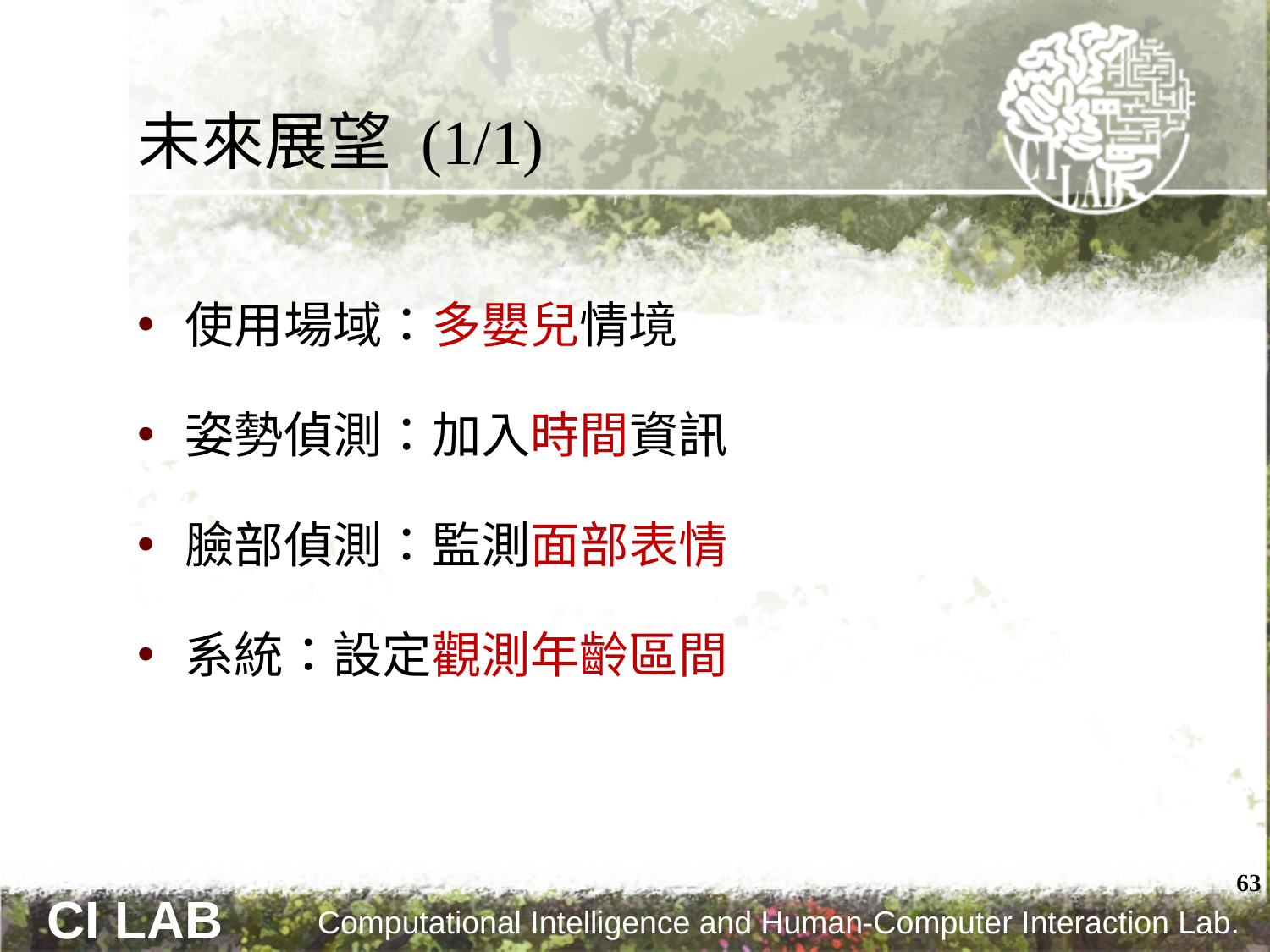

# 未來展望 (1/1)
使用場域：多嬰兒情境
姿勢偵測：加入時間資訊
臉部偵測：監測面部表情
系統：設定觀測年齡區間
63